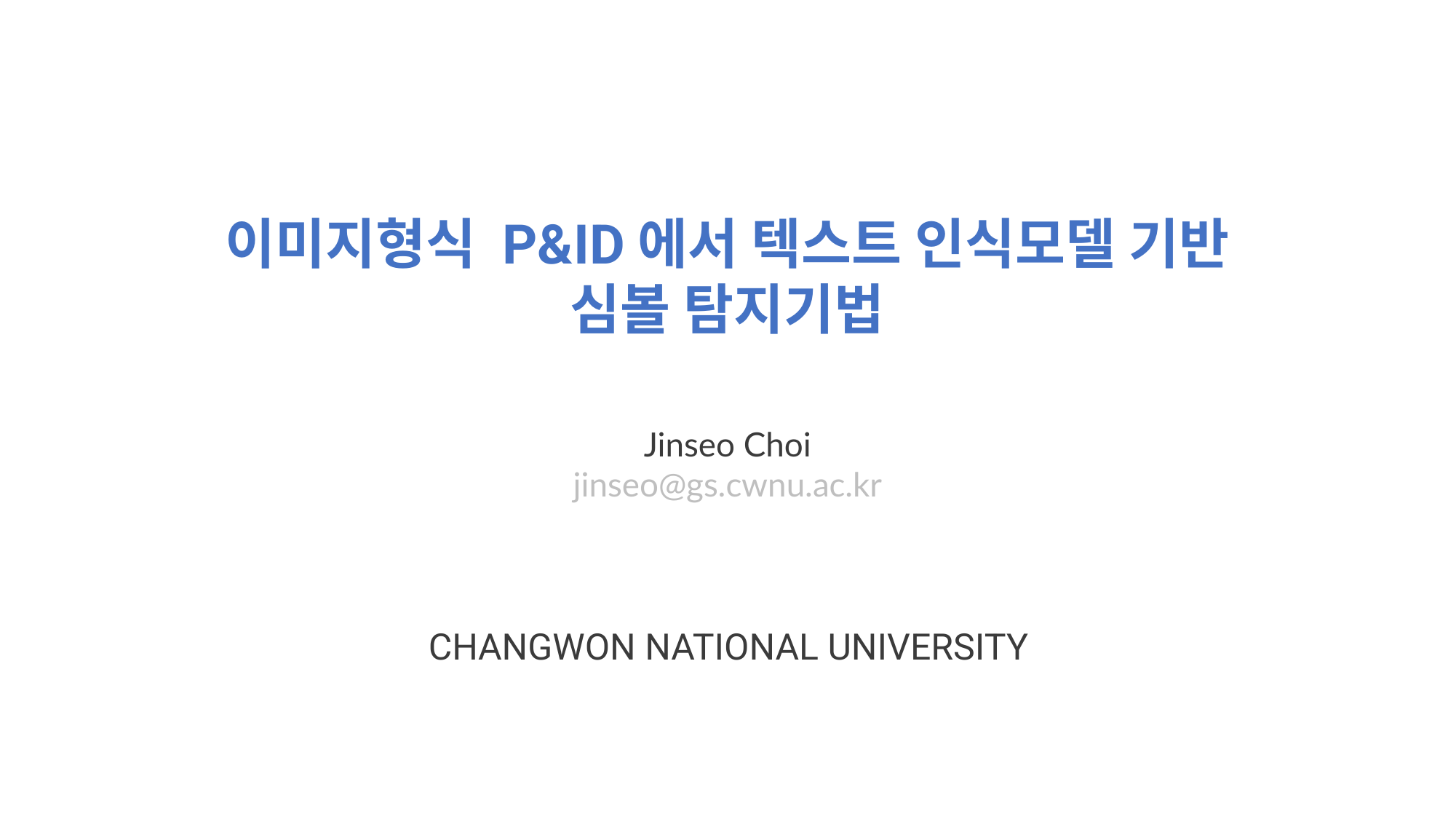

이미지형식 P&ID에서 텍스트 인식모델 기반 심볼 탐지기법
Jinseo Choi
jinseo@gs.cwnu.ac.kr
CHANGWON NATIONAL UNIVERSITY